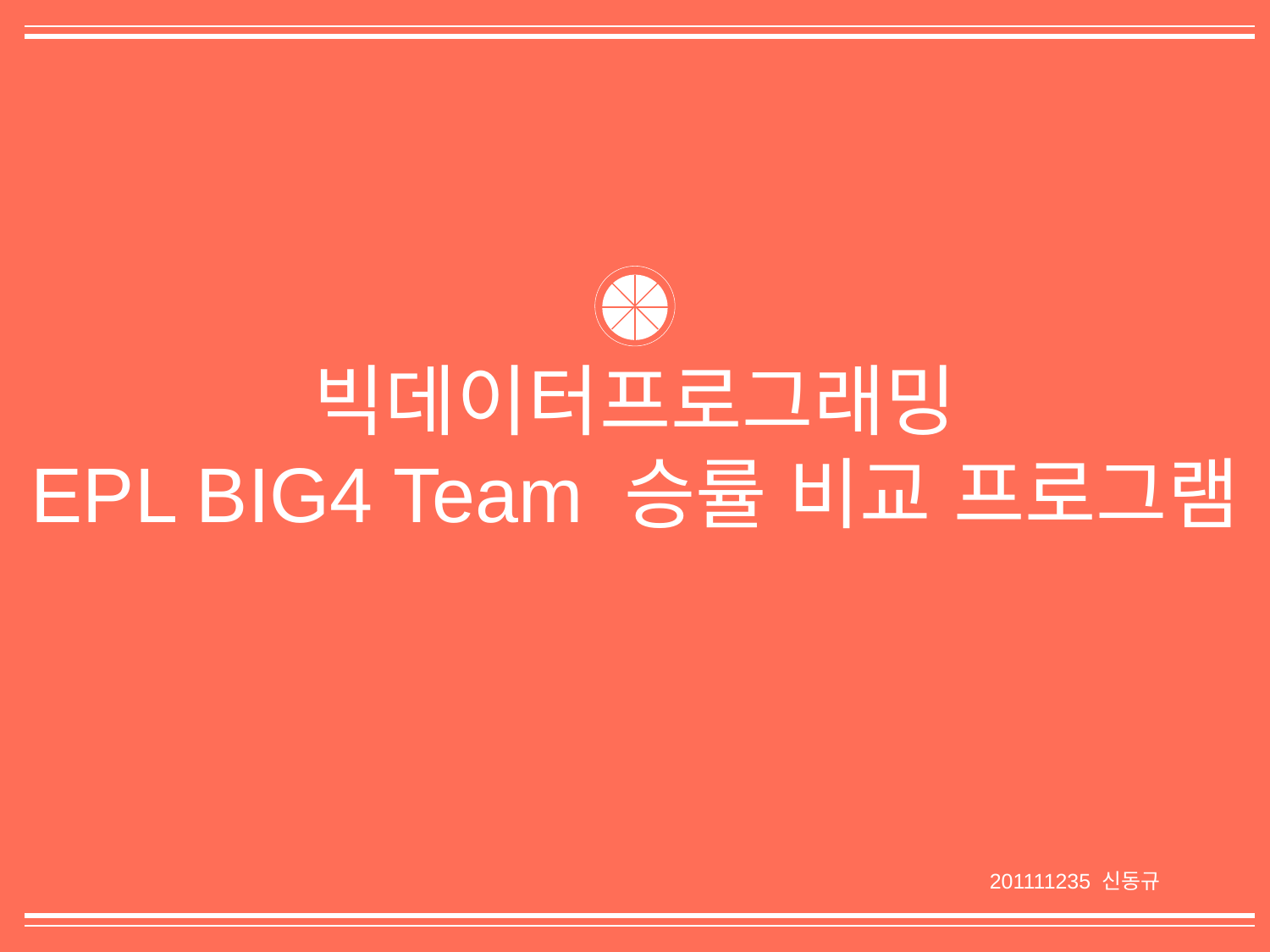

빅데이터프로그래밍
EPL BIG4 Team 승률 비교 프로그램

201111235 신동규